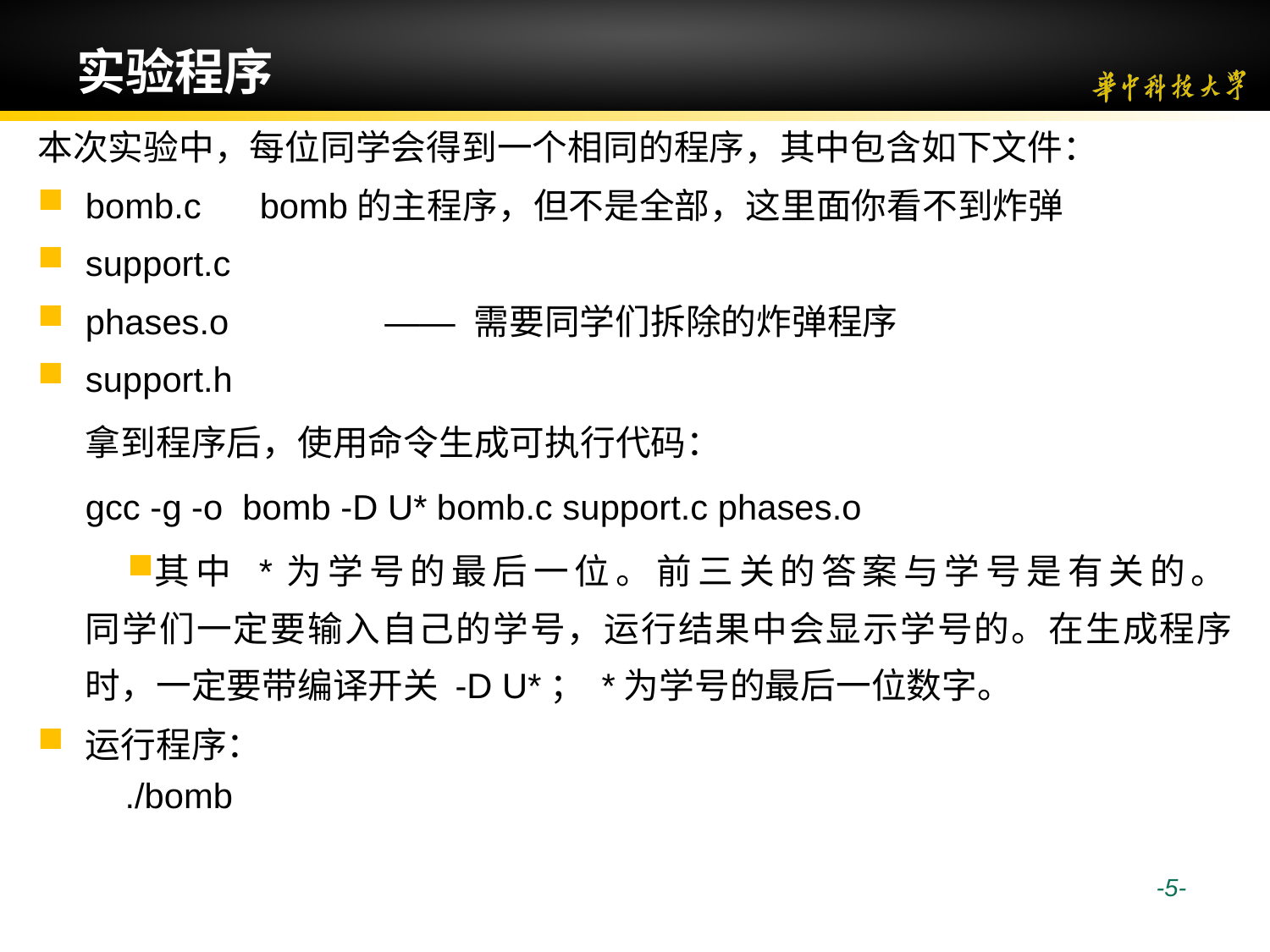

# 实验程序
本次实验中，每位同学会得到一个相同的程序，其中包含如下文件：
bomb.c      bomb的主程序，但不是全部，这里面你看不到炸弹
support.c
phases.o                —— 需要同学们拆除的炸弹程序
support.h
拿到程序后，使用命令生成可执行代码：
gcc -g -o  bomb -D U* bomb.c support.c phases.o
其中 *为学号的最后一位。前三关的答案与学号是有关的。
同学们一定要输入自己的学号，运行结果中会显示学号的。在生成程序时，一定要带编译开关 -D U*； *为学号的最后一位数字。
运行程序：
    ./bomb
 -5-